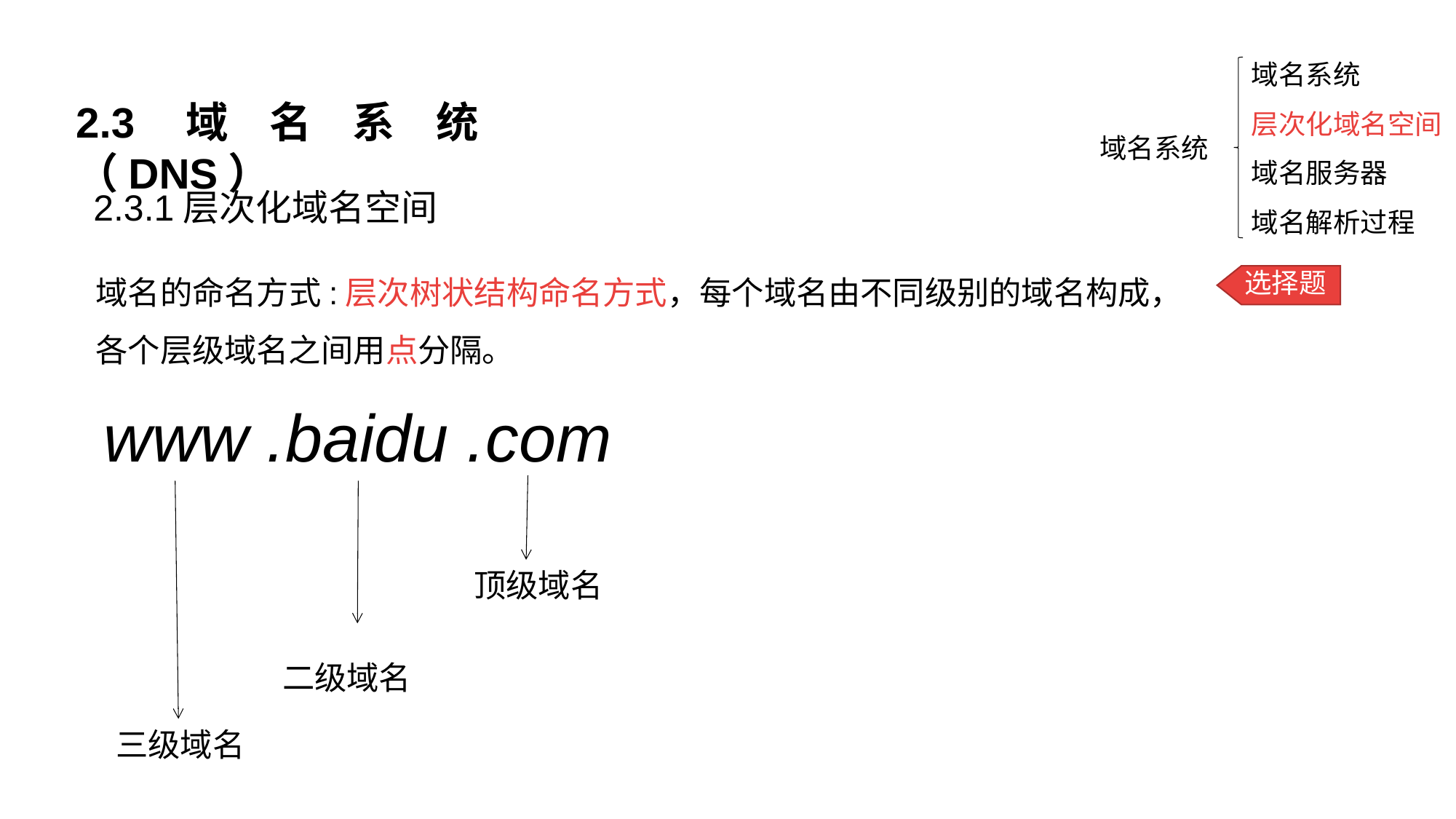

域名系统
层次化域名空间
域名服务器
域名解析过程

2.3域名系统（DNS）

           域名系统
2.3.1层次化域名空间
域名的命名方式:层次树状结构命名方式，每个域名由不同级别的域名构成，各个层级域名之间用点分隔。

选择题

www .baidu .com
顶级域名
二级域名
        三级域名